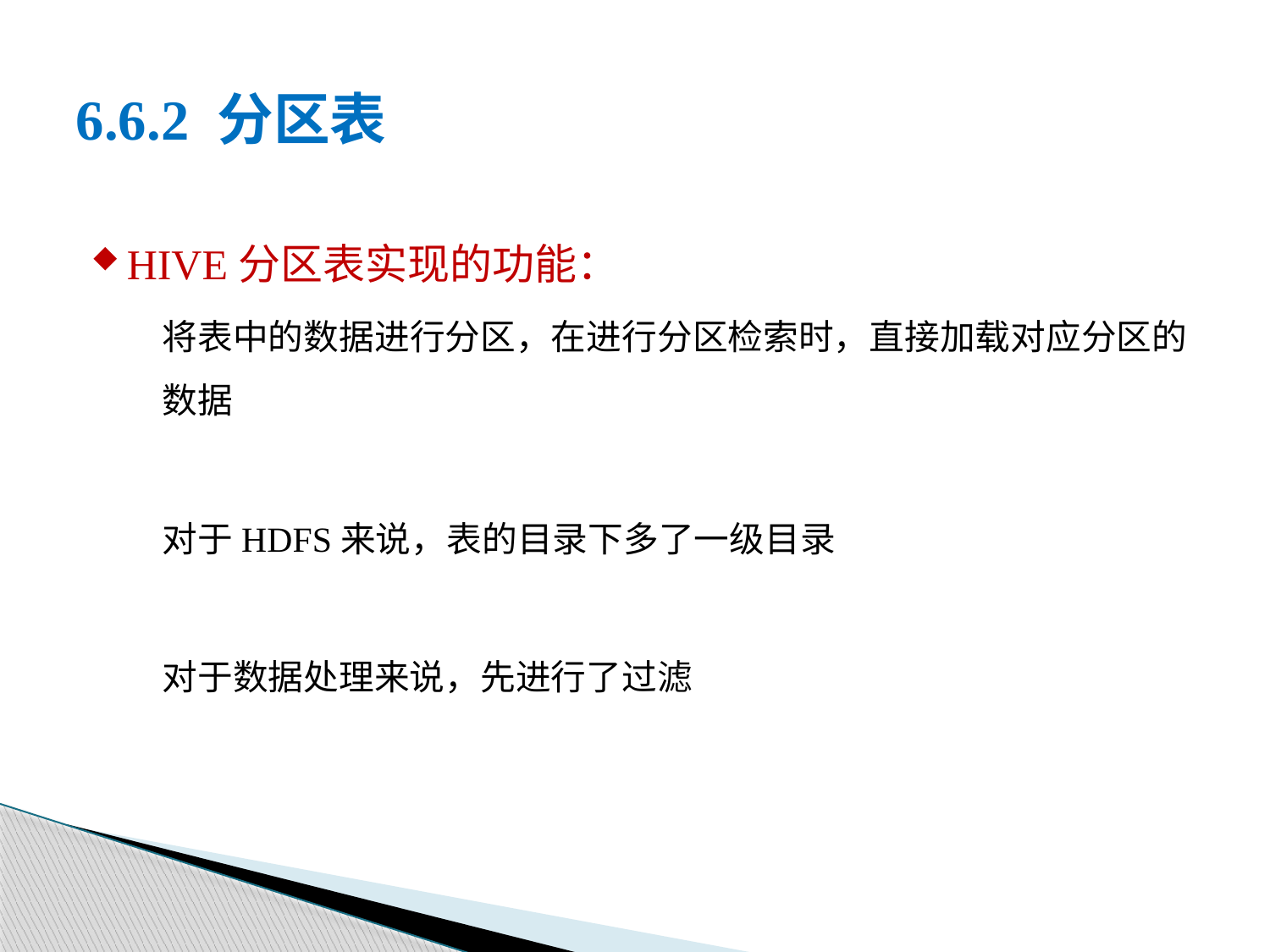

# 6.6.2 分区表
HIVE分区表实现的功能：
将表中的数据进行分区，在进行分区检索时，直接加载对应分区的数据

对于HDFS来说，表的目录下多了一级目录

对于数据处理来说，先进行了过滤